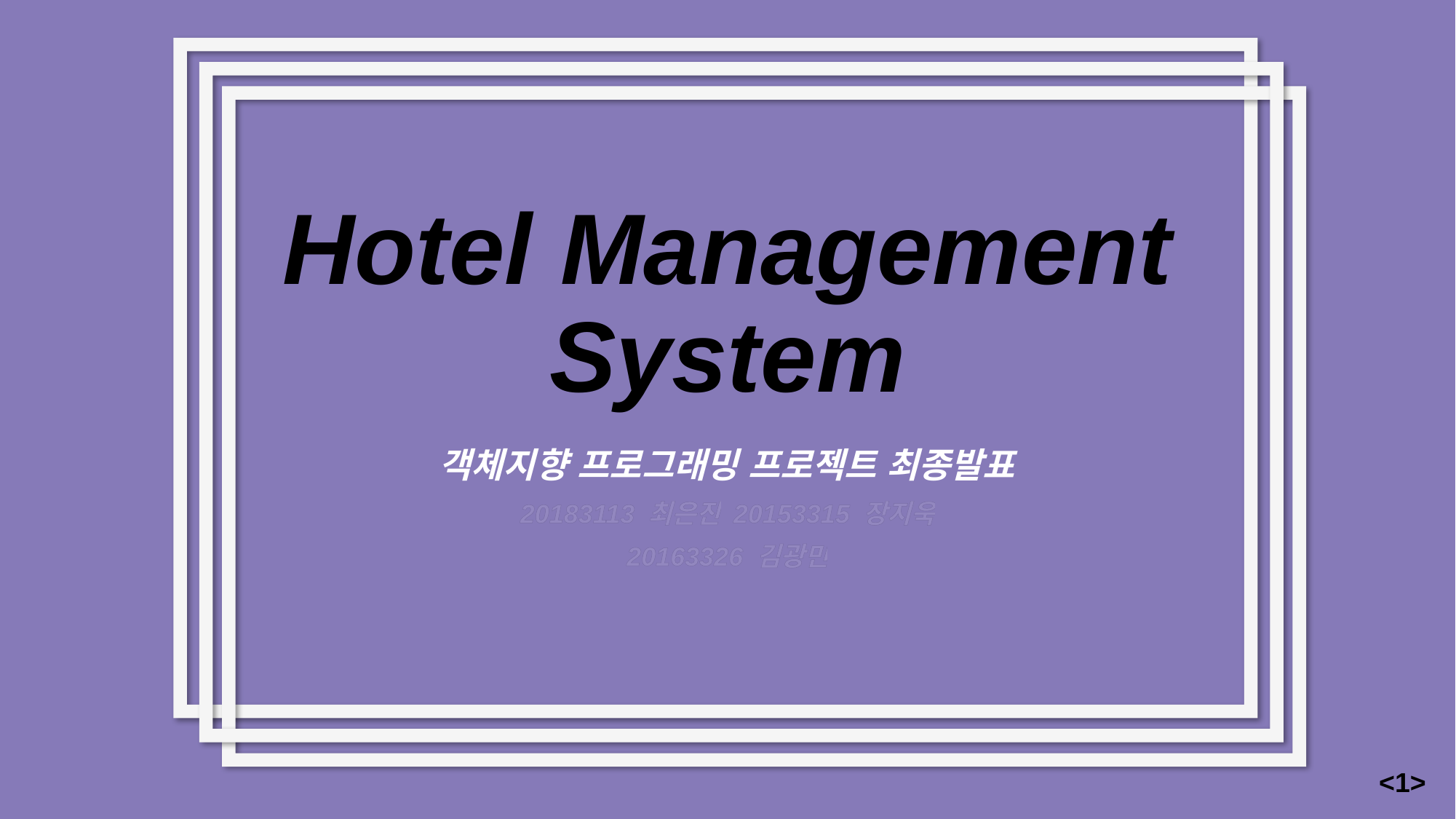

# Hotel Management System
객체지향 프로그래밍 프로젝트 최종발표
20183113 최은진 20153315 장지욱
20163326 김광민
<1>